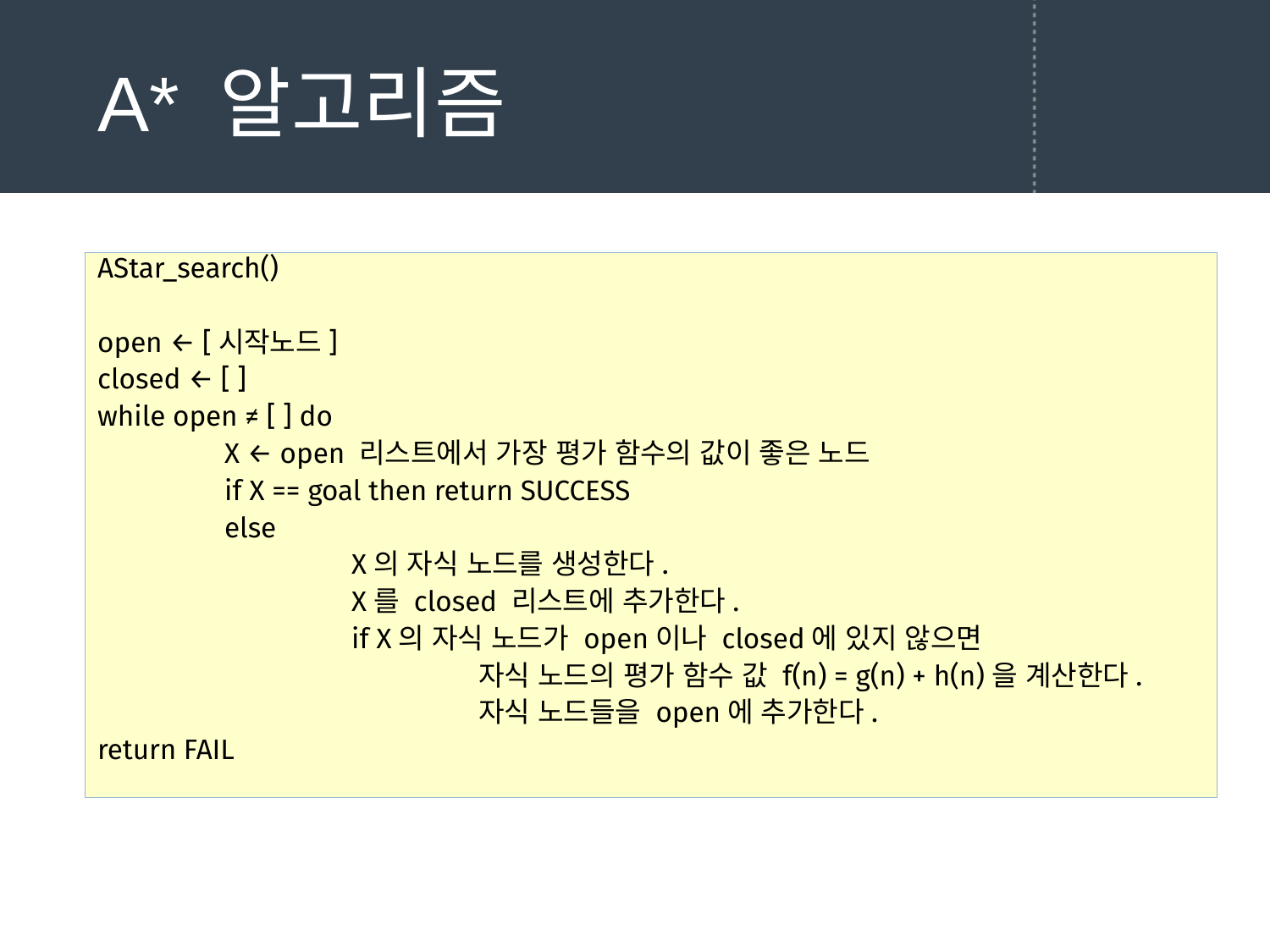

# A* 알고리즘
AStar_search()

open ← [시작노드]
closed ← [ ]
while open ≠ [ ] do
	X ← open 리스트에서 가장 평가 함수의 값이 좋은 노드
	if X == goal then return SUCCESS
	else
		X의 자식 노드를 생성한다.
		X를 closed 리스트에 추가한다.
		if X의 자식 노드가 open이나 closed에 있지 않으면
			자식 노드의 평가 함수 값 f(n) = g(n) + h(n)을 계산한다.
			자식 노드들을 open에 추가한다.
return FAIL